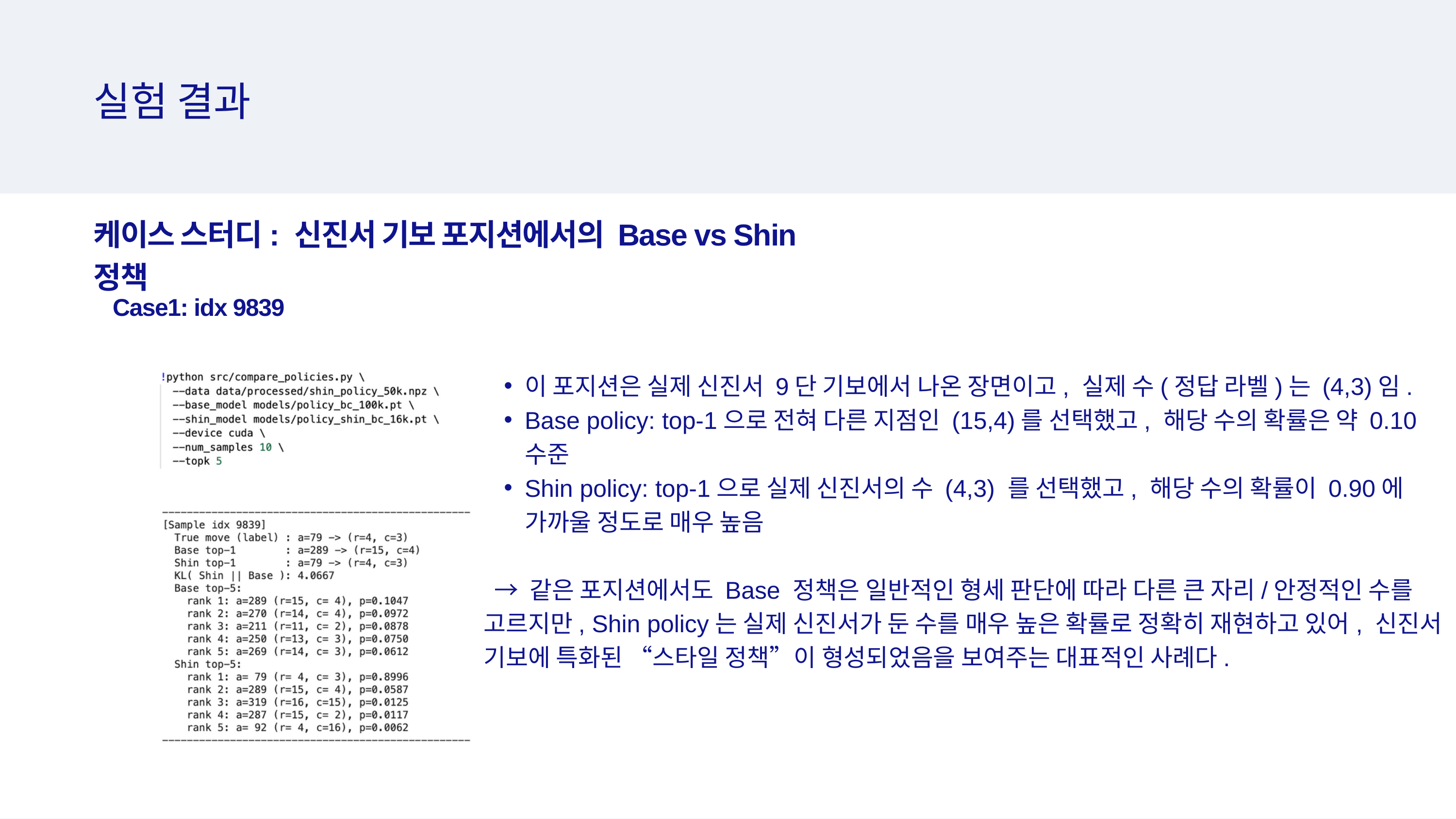

실험 결과

케이스 스터디: 신진서 기보 포지션에서의 Base vs Shin 정책
Case1: idx 9839
이 포지션은 실제 신진서 9단 기보에서 나온 장면이고, 실제 수(정답 라벨)는 (4,3)임.
Base policy: top-1으로 전혀 다른 지점인 (15,4)를 선택했고, 해당 수의 확률은 약 0.10 수준
Shin policy: top-1으로 실제 신진서의 수 (4,3) 를 선택했고, 해당 수의 확률이 0.90에 가까울 정도로 매우 높음

  → 같은 포지션에서도 Base 정책은 일반적인 형세 판단에 따라 다른 큰 자리/안정적인 수를 고르지만, Shin policy는 실제 신진서가 둔 수를 매우 높은 확률로 정확히 재현하고 있어, 신진서 기보에 특화된 “스타일 정책”이 형성되었음을 보여주는 대표적인 사례다.